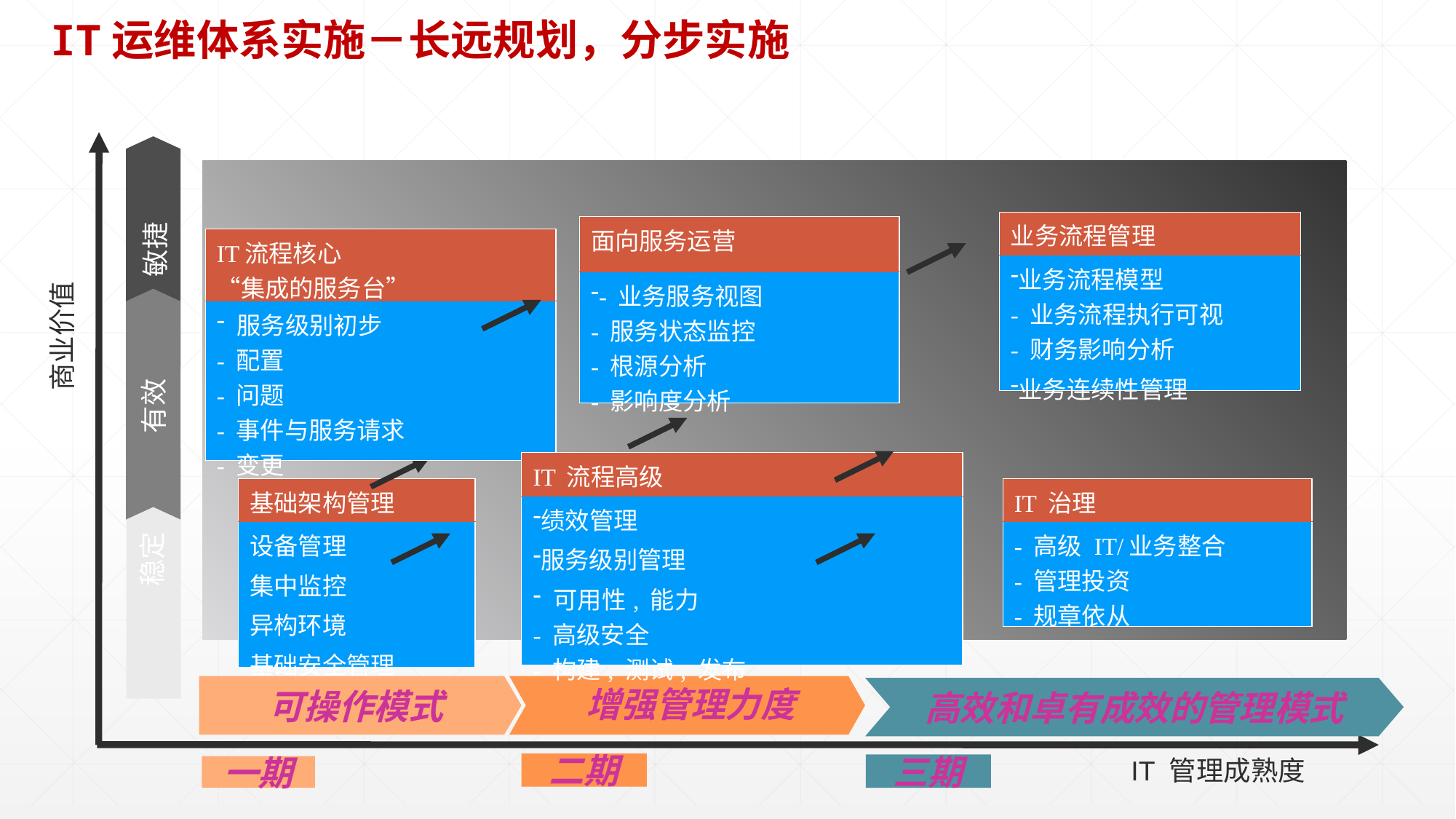

# IT运维体系实施－长远规划，分步实施

敏捷
商业价值

有效

稳定
| 业务流程管理 |
| --- |
| 业务流程模型 - 业务流程执行可视 - 财务影响分析 业务连续性管理 |
| 面向服务运营 |
| --- |
| - 业务服务视图 - 服务状态监控 - 根源分析 - 影响度分析 |
| IT流程核心 “集成的服务台” |
| --- |
| 服务级别初步 - 配置 - 问题 - 事件与服务请求 - 变更 |

| IT 流程高级 |
| --- |
| 绩效管理 服务级别管理 可用性, 能力 - 高级安全 - 构建, 测试, 发布 |

| 基础架构管理 |
| --- |
| 设备管理 集中监控 异构环境 基础安全管理 |
| IT 治理 |
| --- |
| - 高级 IT/业务整合 - 管理投资 - 规章依从 |

可操作模式

高效和卓有成效的管理模式
增强管理力度

二期
IT 管理成熟度
三期
一期